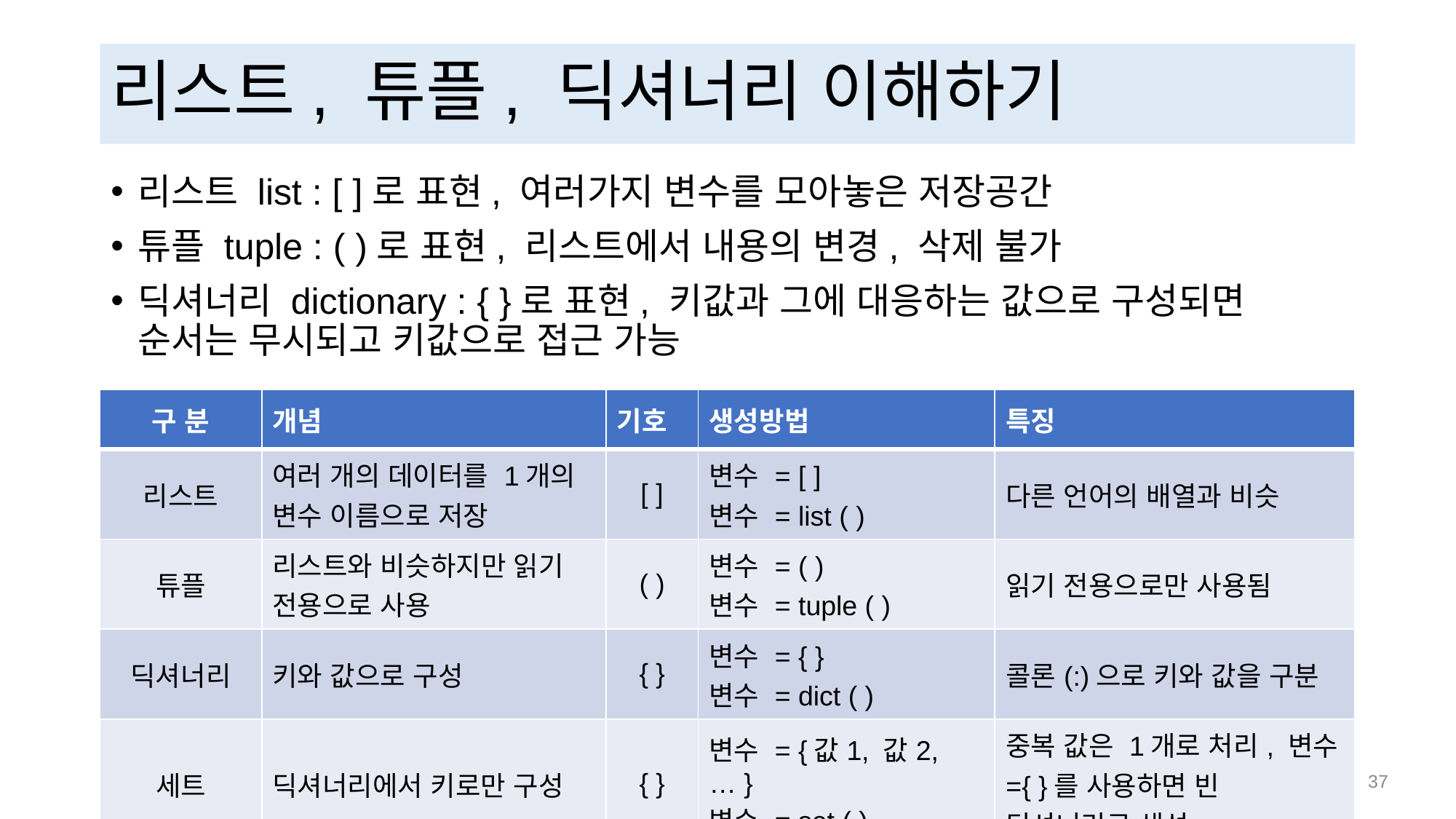

# 리스트, 튜플, 딕셔너리 이해하기
리스트 list : [ ]로 표현, 여러가지 변수를 모아놓은 저장공간
튜플 tuple : ( )로 표현, 리스트에서 내용의 변경, 삭제 불가
딕셔너리 dictionary : { }로 표현, 키값과 그에 대응하는 값으로 구성되면 순서는 무시되고 키값으로 접근 가능
| 구 분 | 개념 | 기호 | 생성방법 | 특징 |
| --- | --- | --- | --- | --- |
| 리스트 | 여러 개의 데이터를 1개의 변수 이름으로 저장 | [ ] | 변수 = [ ] 변수 = list ( ) | 다른 언어의 배열과 비슷 |
| 튜플 | 리스트와 비슷하지만 읽기 전용으로 사용 | ( ) | 변수 = ( ) 변수 = tuple ( ) | 읽기 전용으로만 사용됨 |
| 딕셔너리 | 키와 값으로 구성 | { } | 변수 = { } 변수 = dict ( ) | 콜론(:)으로 키와 값을 구분 |
| 세트 | 딕셔너리에서 키로만 구성 | { } | 변수 = {값1, 값2, … } 변수 = set ( ) | 중복 값은 1개로 처리, 변수={ }를 사용하면 빈 딕셔너리로 생성 |

 37